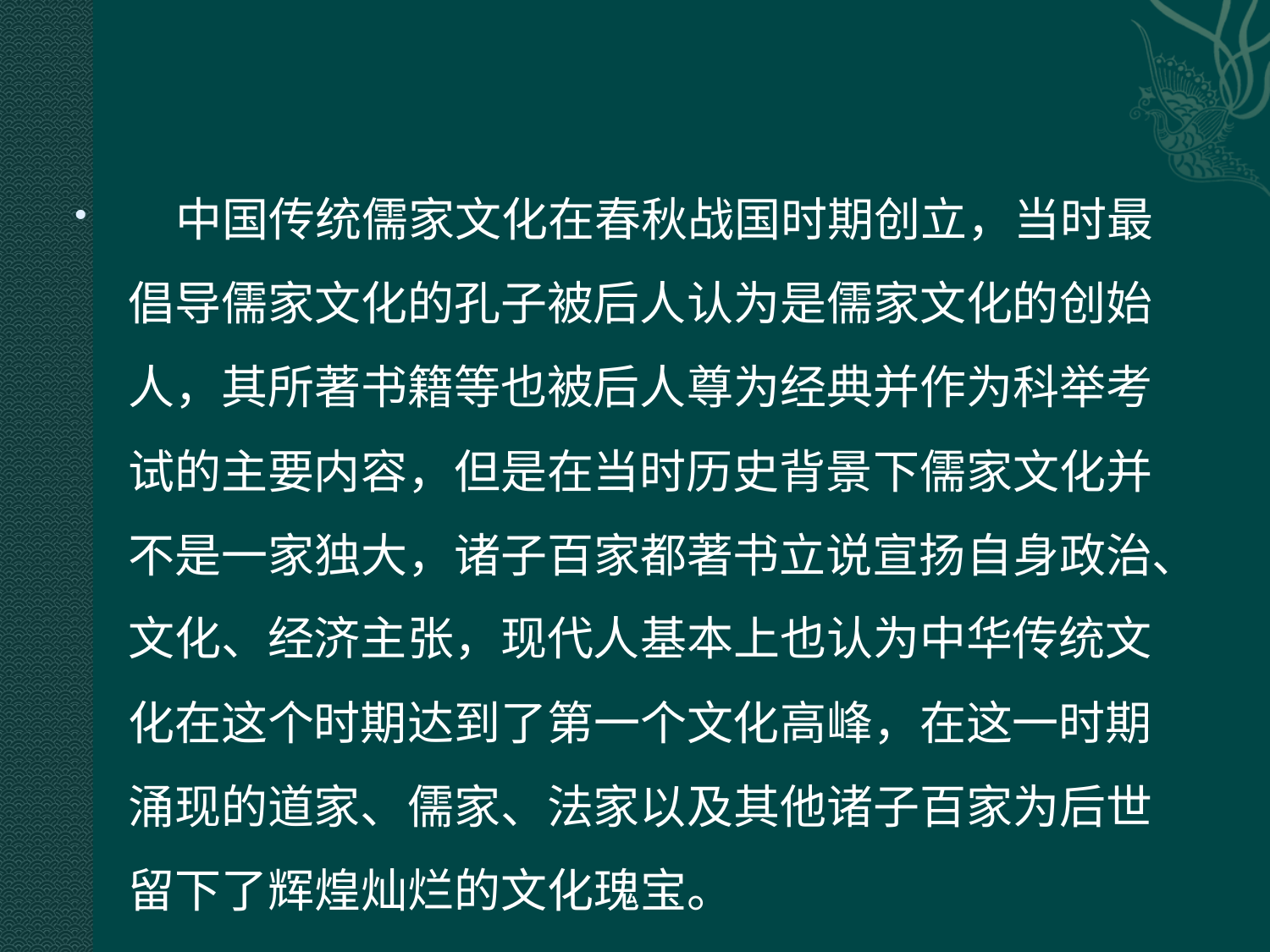

中国传统儒家文化在春秋战国时期创立，当时最倡导儒家文化的孔子被后人认为是儒家文化的创始人，其所著书籍等也被后人尊为经典并作为科举考试的主要内容，但是在当时历史背景下儒家文化并不是一家独大，诸子百家都著书立说宣扬自身政治、文化、经济主张，现代人基本上也认为中华传统文化在这个时期达到了第一个文化高峰，在这一时期涌现的道家、儒家、法家以及其他诸子百家为后世留下了辉煌灿烂的文化瑰宝。